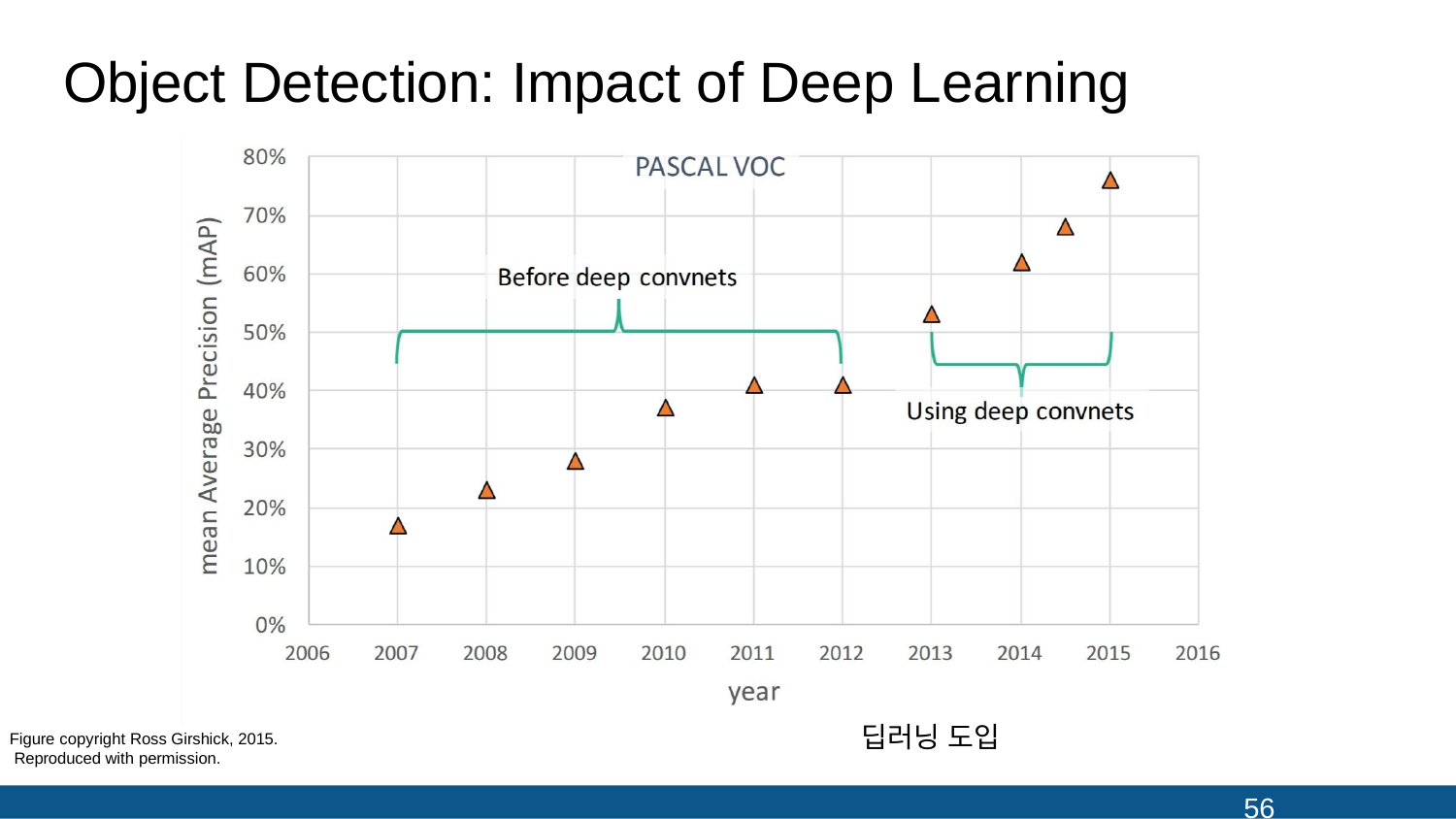

# Object Detection: Impact of Deep Learning

딥러닝 도입
Figure copyright Ross Girshick, 2015.  Reproduced with permission.
56